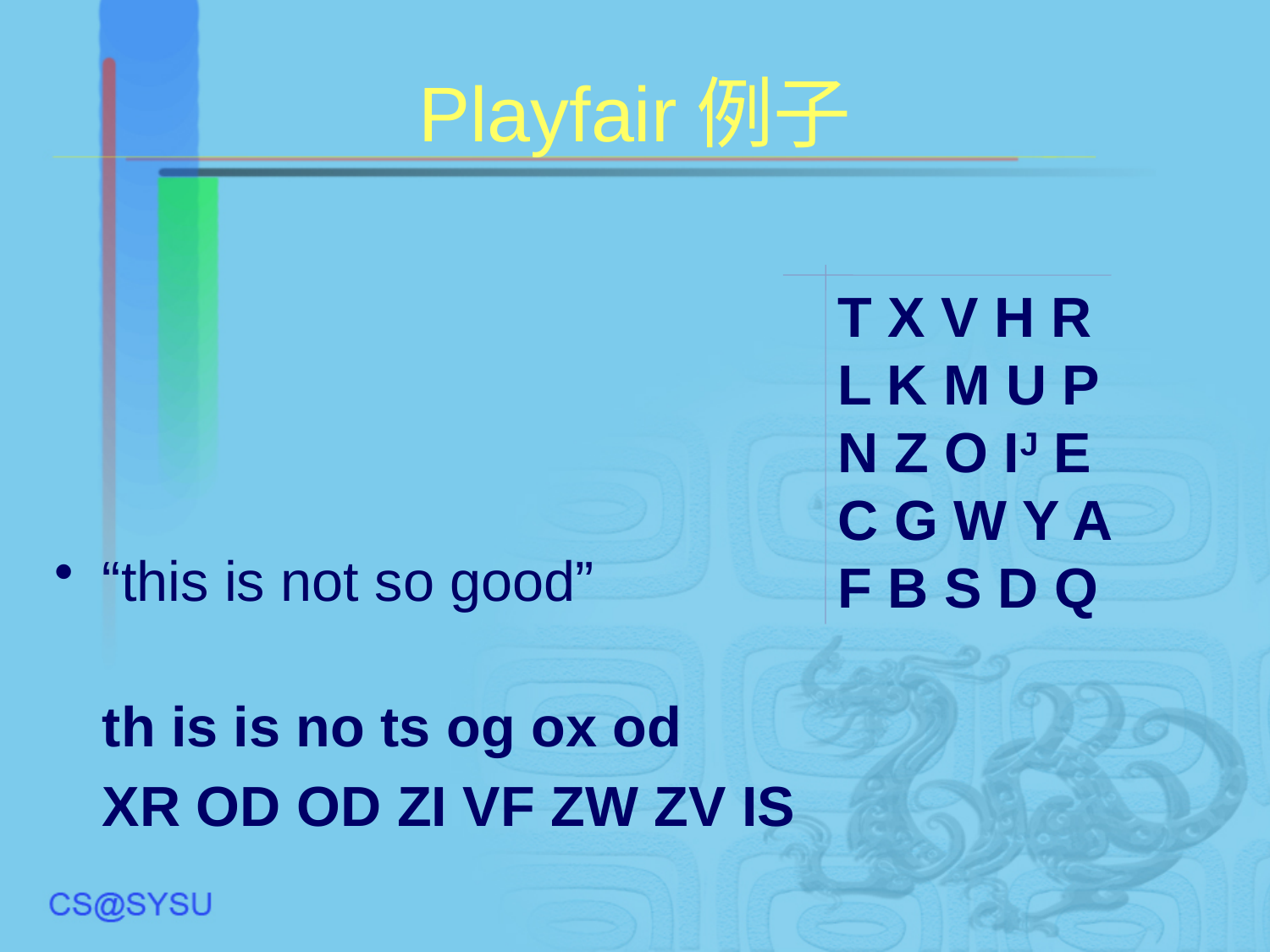

# Playfair例子

“this is not so good”

	th is is no ts og ox od
	XR OD OD ZI VF ZW ZV IS
T X V H R
L K M U P
N Z O IJ E
C G W Y A
F B S D Q